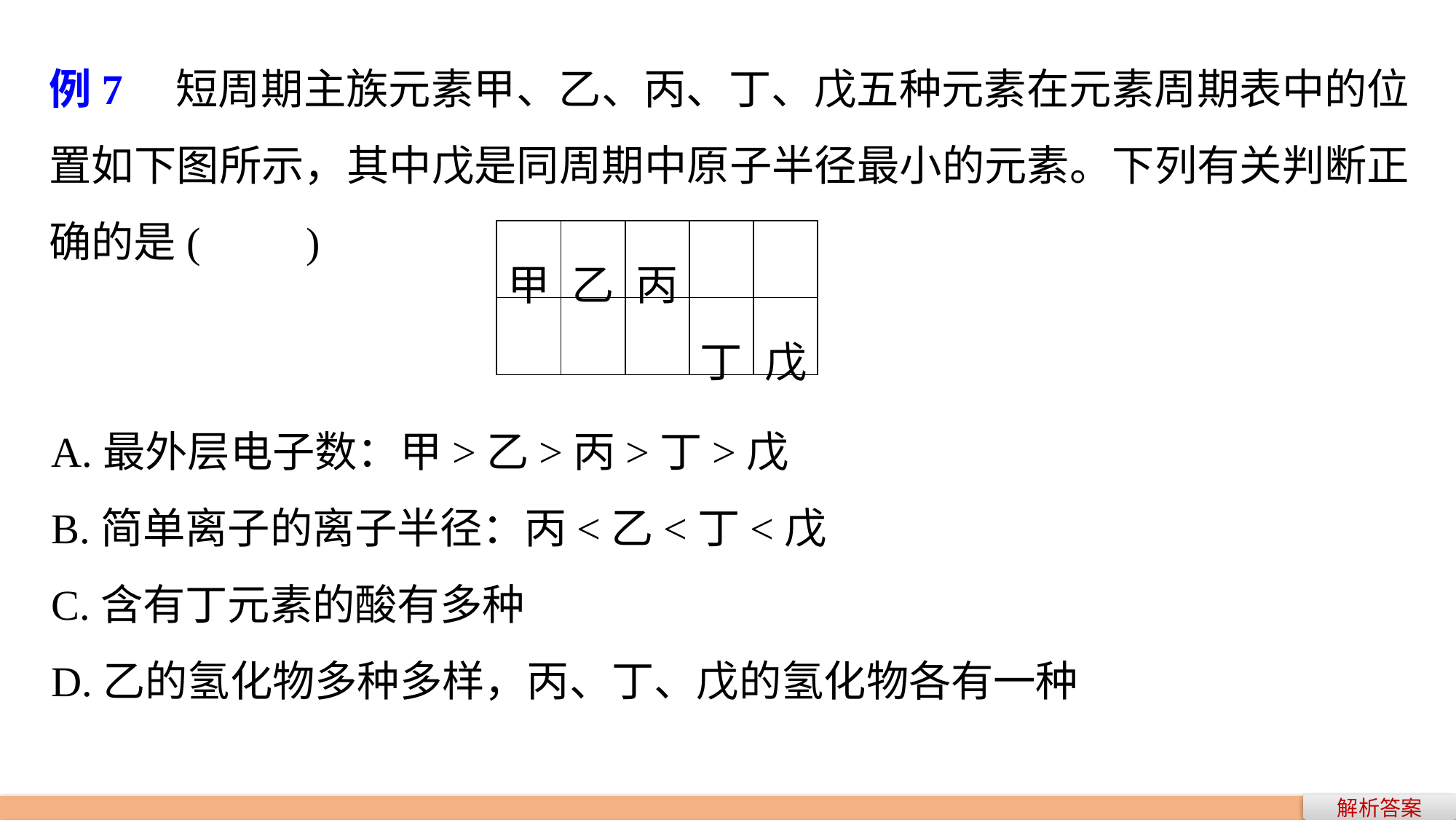

例7　短周期主族元素甲、乙、丙、丁、戊五种元素在元素周期表中的位置如下图所示，其中戊是同周期中原子半径最小的元素。下列有关判断正确的是(　　)
| 甲 | 乙 | 丙 |  |  |
| --- | --- | --- | --- | --- |
|  |  |  | 丁 | 戊 |
A.最外层电子数：甲>乙>丙>丁>戊
B.简单离子的离子半径：丙<乙<丁<戊
C.含有丁元素的酸有多种
D.乙的氢化物多种多样，丙、丁、戊的氢化物各有一种
解析答案